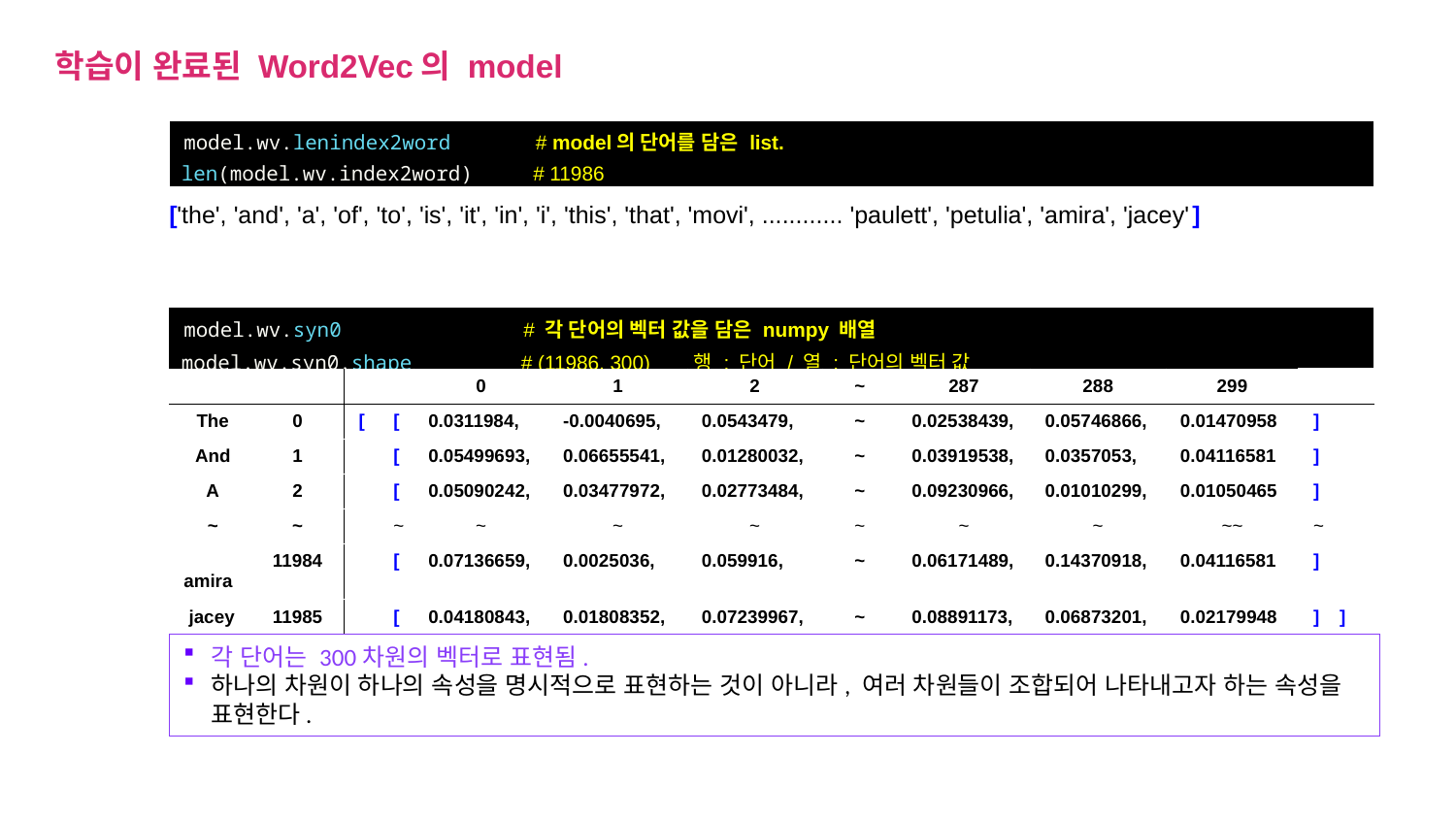

학습이 완료된 Word2Vec의 model
| model.wv.lenindex2word # model의 단어를 담은 list. len(model.wv.index2word) # 11986 |
| --- |
| ['the', 'and', 'a', 'of', 'to', 'is', 'it', 'in', 'i', 'this', 'that', 'movi', ............ 'paulett', 'petulia', 'amira', 'jacey'] |
|  |
| model.wv.syn0 # 각 단어의 벡터 값을 담은 numpy 배열 model.wv.syn0.shape # (11986, 300) 행 : 단어 / 열 : 단어의 벡터 값 |
|  |
|  |  |  |  | 0 | 1 | 2 | ~ | 287 | 288 | 299 |  |
| --- | --- | --- | --- | --- | --- | --- | --- | --- | --- | --- | --- |
| The | 0 | [ | [ | 0.0311984, | -0.0040695, | 0.0543479, | ~ | 0.02538439, | 0.05746866, | 0.01470958 | ] |
| And | 1 |  | [ | 0.05499693, | 0.06655541, | 0.01280032, | ~ | 0.03919538, | 0.0357053, | 0.04116581 | ] |
| A | 2 |  | [ | 0.05090242, | 0.03477972, | 0.02773484, | ~ | 0.09230966, | 0.01010299, | 0.01050465 | ] |
| ~ | ~ |  | ~ | ~ | ~ | ~ | ~ | ~ | ~ | ~~ | ~ |
| amira | 11984 |  | [ | 0.07136659, | 0.0025036, | 0.059916, | ~ | 0.06171489, | 0.14370918, | 0.04116581 | ] |
| jacey | 11985 |  | [ | 0.04180843, | 0.01808352, | 0.07239967, | ~ | 0.08891173, | 0.06873201, | 0.02179948 | ] ] |
각 단어는 300차원의 벡터로 표현됨.
하나의 차원이 하나의 속성을 명시적으로 표현하는 것이 아니라, 여러 차원들이 조합되어 나타내고자 하는 속성을 표현한다.